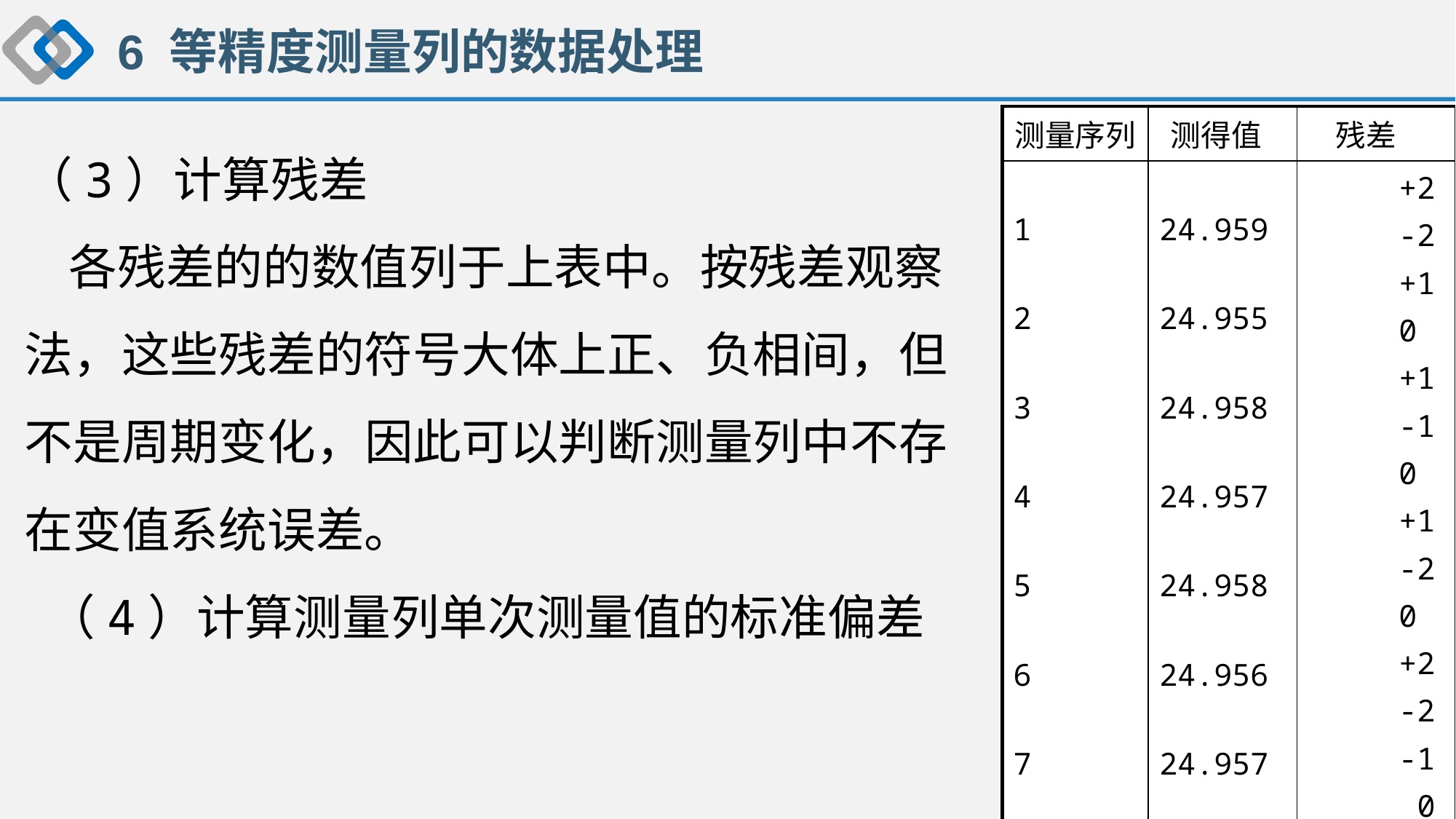

6 等精度测量列的数据处理
| 测量序列 | 测得值 | 残差 |
| --- | --- | --- |
| 1 2 3 4 5 6 7 8 9 10 11 12 13 14 15 | 24.959 24.955 24.958 24.957 24.958 24.956 24.957 24.958 24.955 24.957 24.959 24.955 24.956 24.957 24.958 | +2 -2 +1 0 +1 -1 0 +1 -2 0 +2 -2 -1 0 +1 |
（3）计算残差
   各残差的的数值列于上表中。按残差观察法，这些残差的符号大体上正、负相间，但不是周期变化，因此可以判断测量列中不存在变值系统误差。
 （4）计算测量列单次测量值的标准偏差